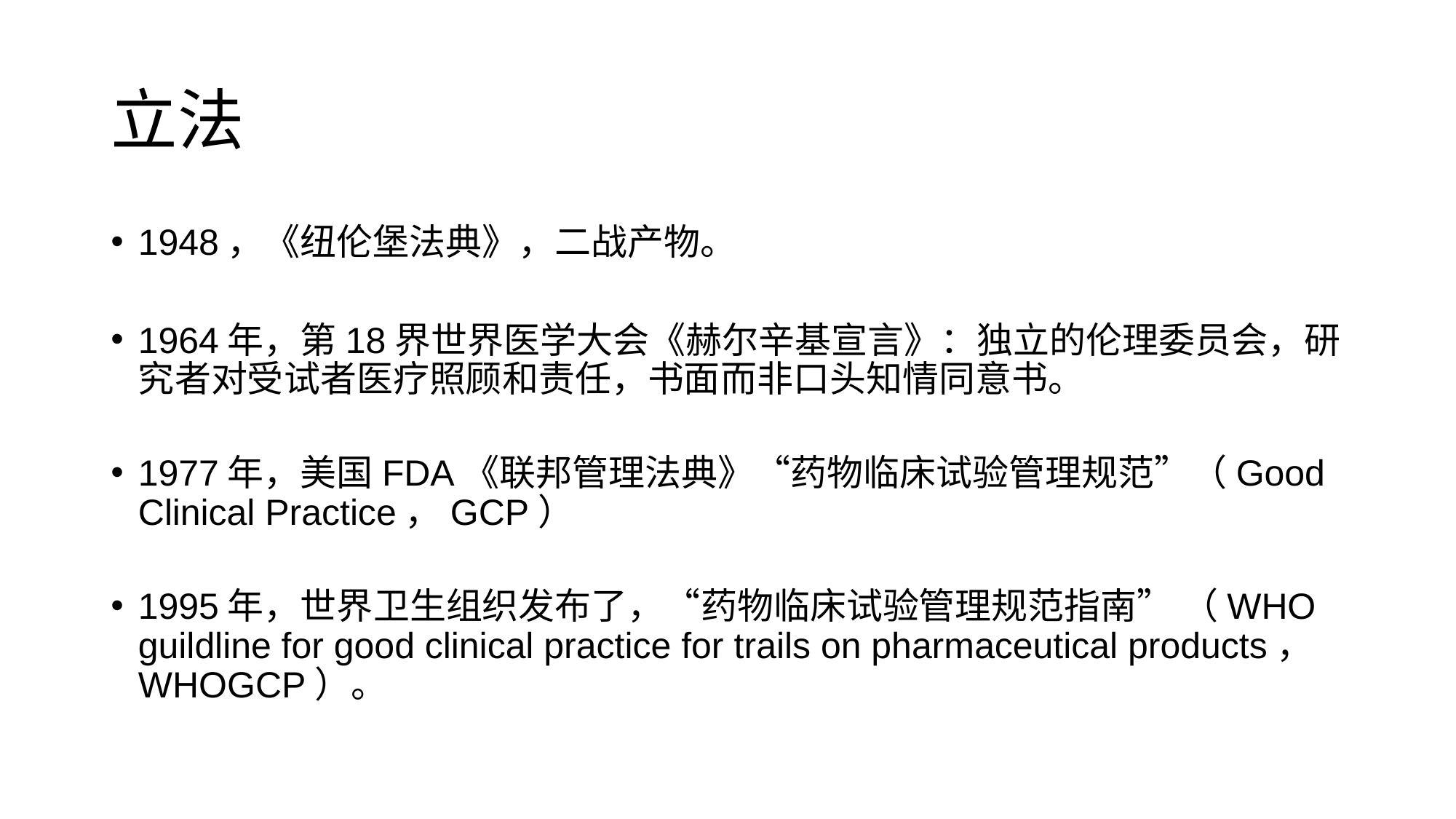

# 立法
1948，《纽伦堡法典》，二战产物。
1964年，第18界世界医学大会《赫尔辛基宣言》：独立的伦理委员会，研究者对受试者医疗照顾和责任，书面而非口头知情同意书。
1977年，美国FDA《联邦管理法典》“药物临床试验管理规范”（Good Clinical Practice，GCP）
1995年，世界卫生组织发布了，“药物临床试验管理规范指南” （WHO guildline for good clinical practice for trails on pharmaceutical products，WHOGCP）。